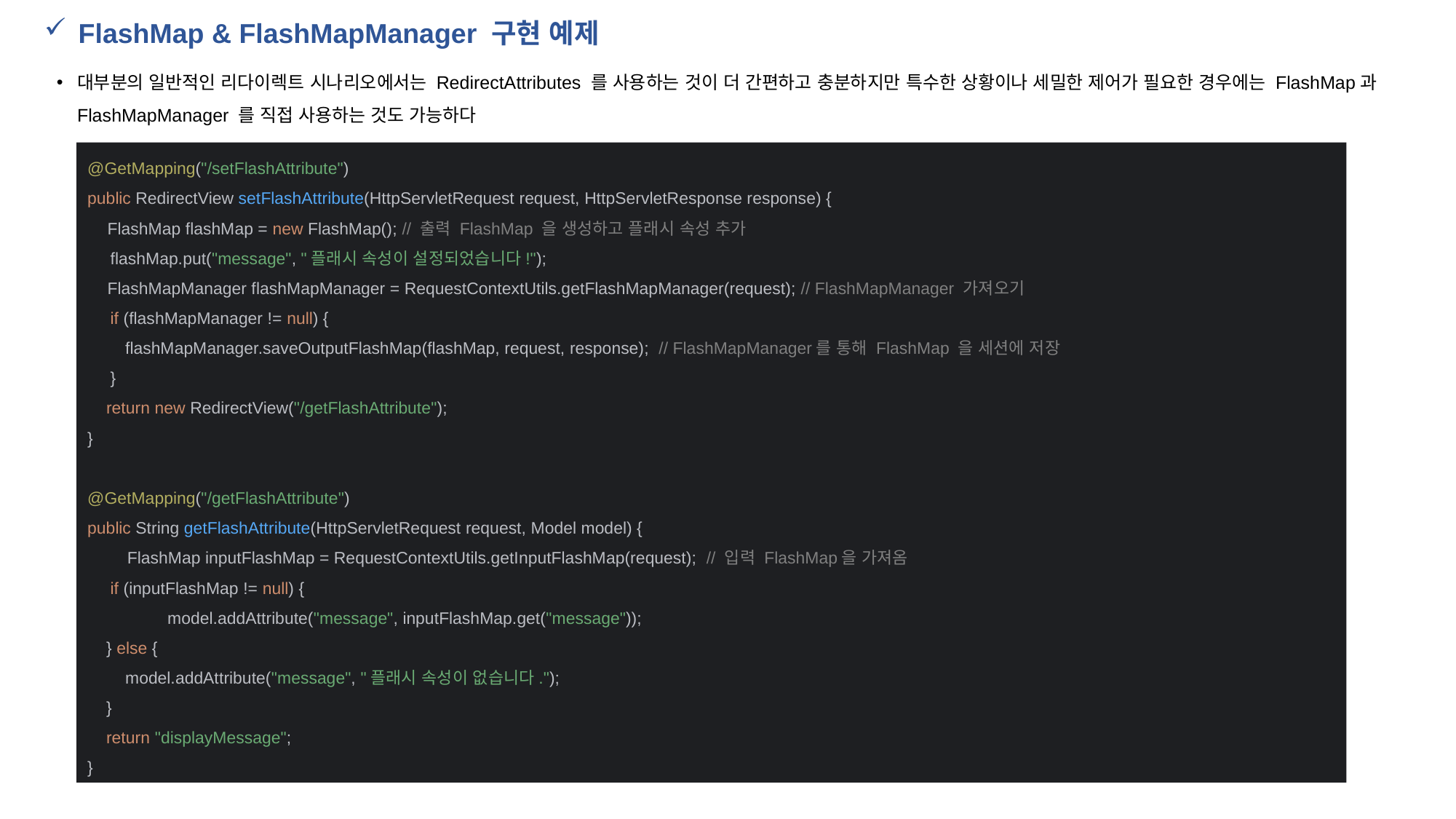

FlashMap & FlashMapManager 구현 예제
대부분의 일반적인 리다이렉트 시나리오에서는 RedirectAttributes 를 사용하는 것이 더 간편하고 충분하지만 특수한 상황이나 세밀한 제어가 필요한 경우에는 FlashMap과 FlashMapManager 를 직접 사용하는 것도 가능하다
@GetMapping("/setFlashAttribute")
public RedirectView setFlashAttribute(HttpServletRequest request, HttpServletResponse response) {
  FlashMap flashMap = new FlashMap(); // 출력 FlashMap 을 생성하고 플래시 속성 추가
    flashMap.put("message", "플래시 속성이 설정되었습니다!");
  FlashMapManager flashMapManager = RequestContextUtils.getFlashMapManager(request); // FlashMapManager 가져오기
    if (flashMapManager != null) {
        flashMapManager.saveOutputFlashMap(flashMap, request, response);  // FlashMapManager를 통해 FlashMap 을 세션에 저장
    }
    return new RedirectView("/getFlashAttribute");
}
@GetMapping("/getFlashAttribute")
public String getFlashAttribute(HttpServletRequest request, Model model) {
    FlashMap inputFlashMap = RequestContextUtils.getInputFlashMap(request);  // 입력 FlashMap을 가져옴
    if (inputFlashMap != null) {
        model.addAttribute("message", inputFlashMap.get("message"));
    } else {
        model.addAttribute("message", "플래시 속성이 없습니다.");
    }
    return "displayMessage";
}